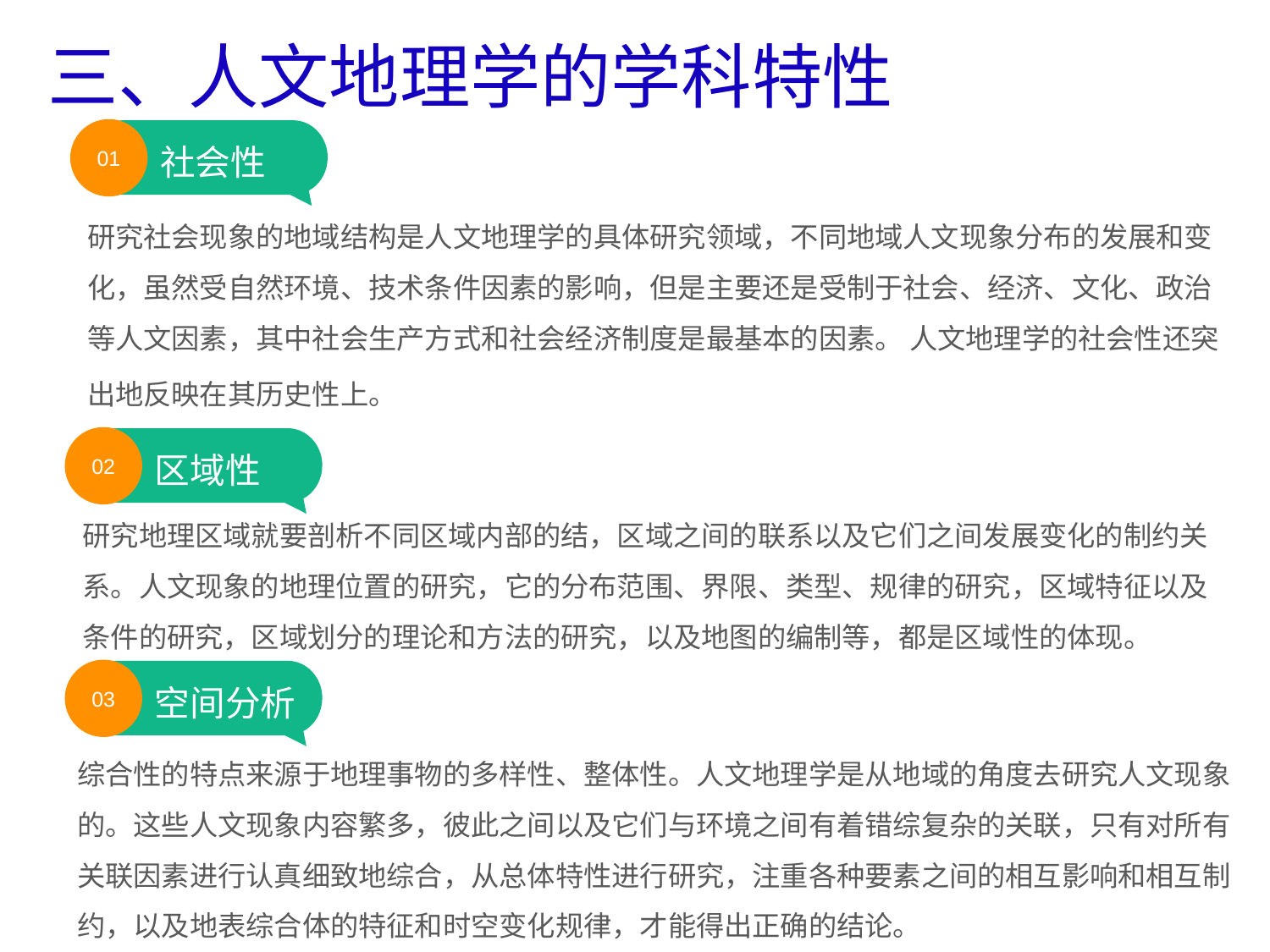

三、人文地理学的学科特性
01

社会性
研究社会现象的地域结构是人文地理学的具体研究领域，不同地域人文现象分布的发展和变化，虽然受自然环境、技术条件因素的影响，但是主要还是受制于社会、经济、文化、政治等人文因素，其中社会生产方式和社会经济制度是最基本的因素。 人文地理学的社会性还突出地反映在其历史性上。
02

区域性
研究地理区域就要剖析不同区域内部的结，区域之间的联系以及它们之间发展变化的制约关系。人文现象的地理位置的研究，它的分布范围、界限、类型、规律的研究，区域特征以及条件的研究，区域划分的理论和方法的研究，以及地图的编制等，都是区域性的体现。
03

空间分析
综合性的特点来源于地理事物的多样性、整体性。人文地理学是从地域的角度去研究人文现象的。这些人文现象内容繁多，彼此之间以及它们与环境之间有着错综复杂的关联，只有对所有关联因素进行认真细致地综合，从总体特性进行研究，注重各种要素之间的相互影响和相互制约，以及地表综合体的特征和时空变化规律，才能得出正确的结论。